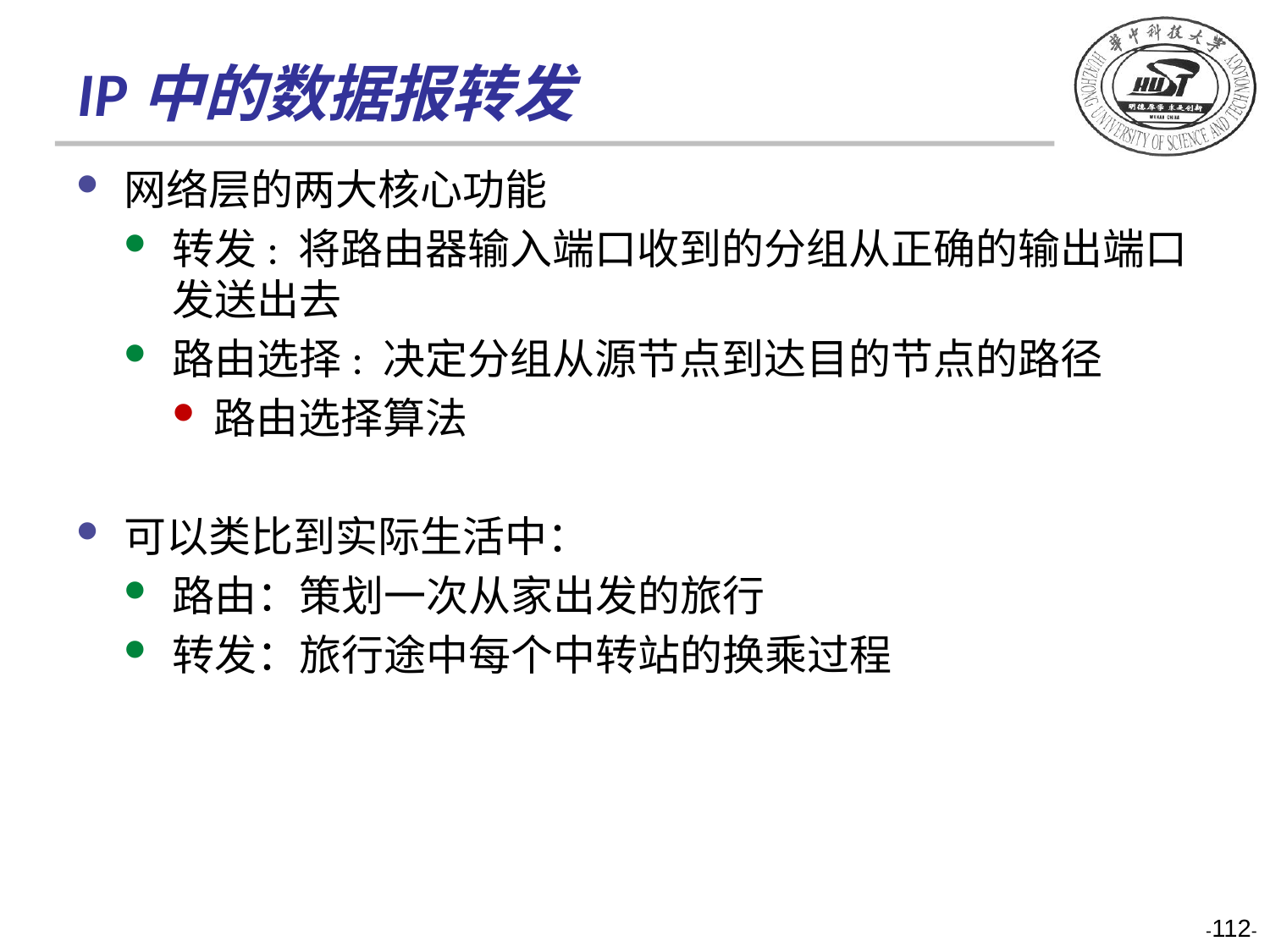

# IP中的数据报转发
网络层的两大核心功能
转发: 将路由器输入端口收到的分组从正确的输出端口发送出去
路由选择: 决定分组从源节点到达目的节点的路径
路由选择算法

可以类比到实际生活中：
路由：策划一次从家出发的旅行
转发：旅行途中每个中转站的换乘过程

-112-